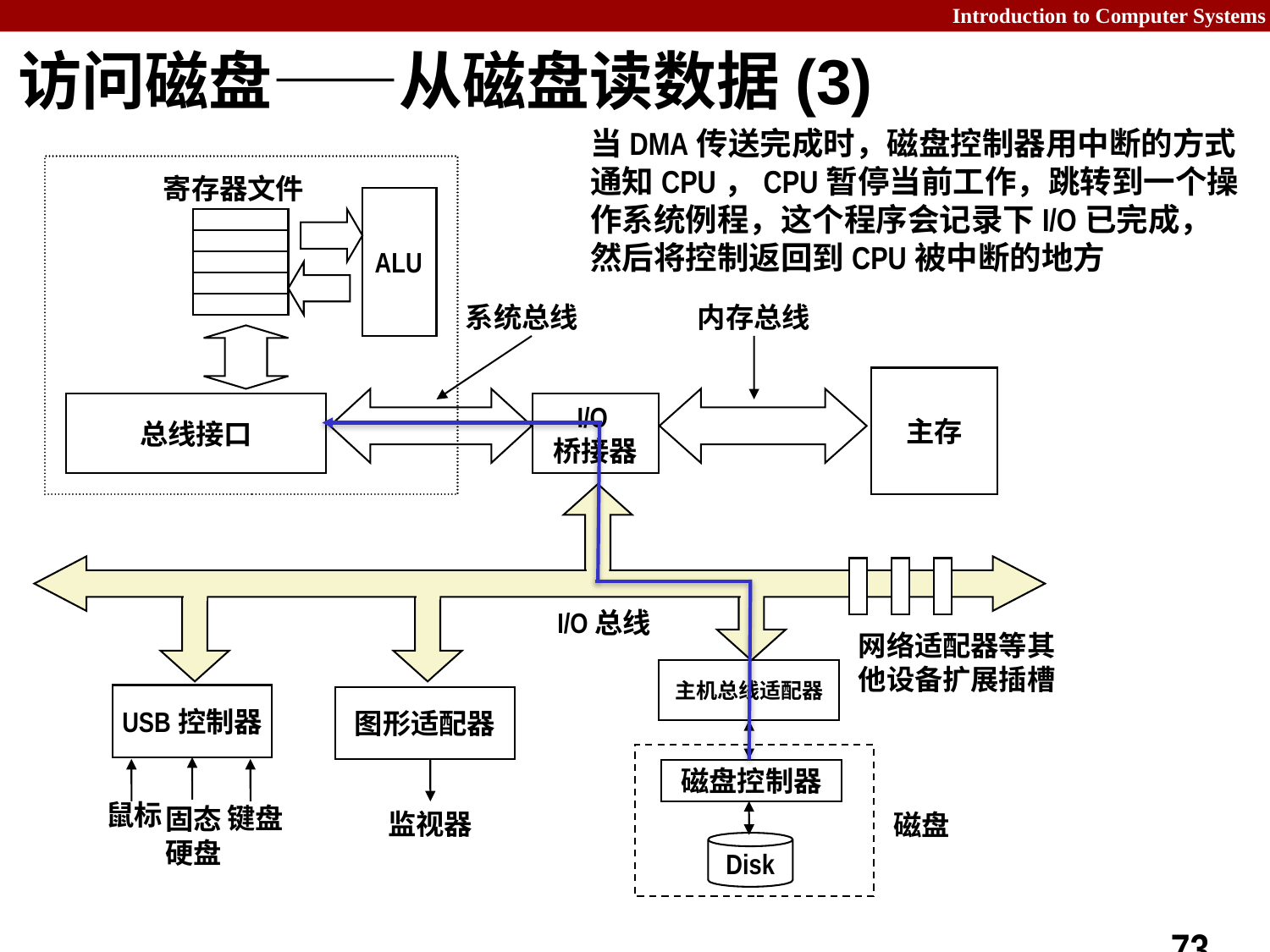

# 访问磁盘——从磁盘读数据(3)
当DMA传送完成时，磁盘控制器用中断的方式通知CPU，CPU暂停当前工作，跳转到一个操作系统例程，这个程序会记录下I/O已完成，然后将控制返回到CPU被中断的地方

寄存器文件
ALU

系统总线
内存总线

主存

总线接口
I/O
桥接器

I/O总线
网络适配器等其他设备扩展插槽
主机总线适配器
USB控制器
图形适配器

磁盘控制器
鼠标
键盘
固态
硬盘
监视器

磁盘
Disk
73